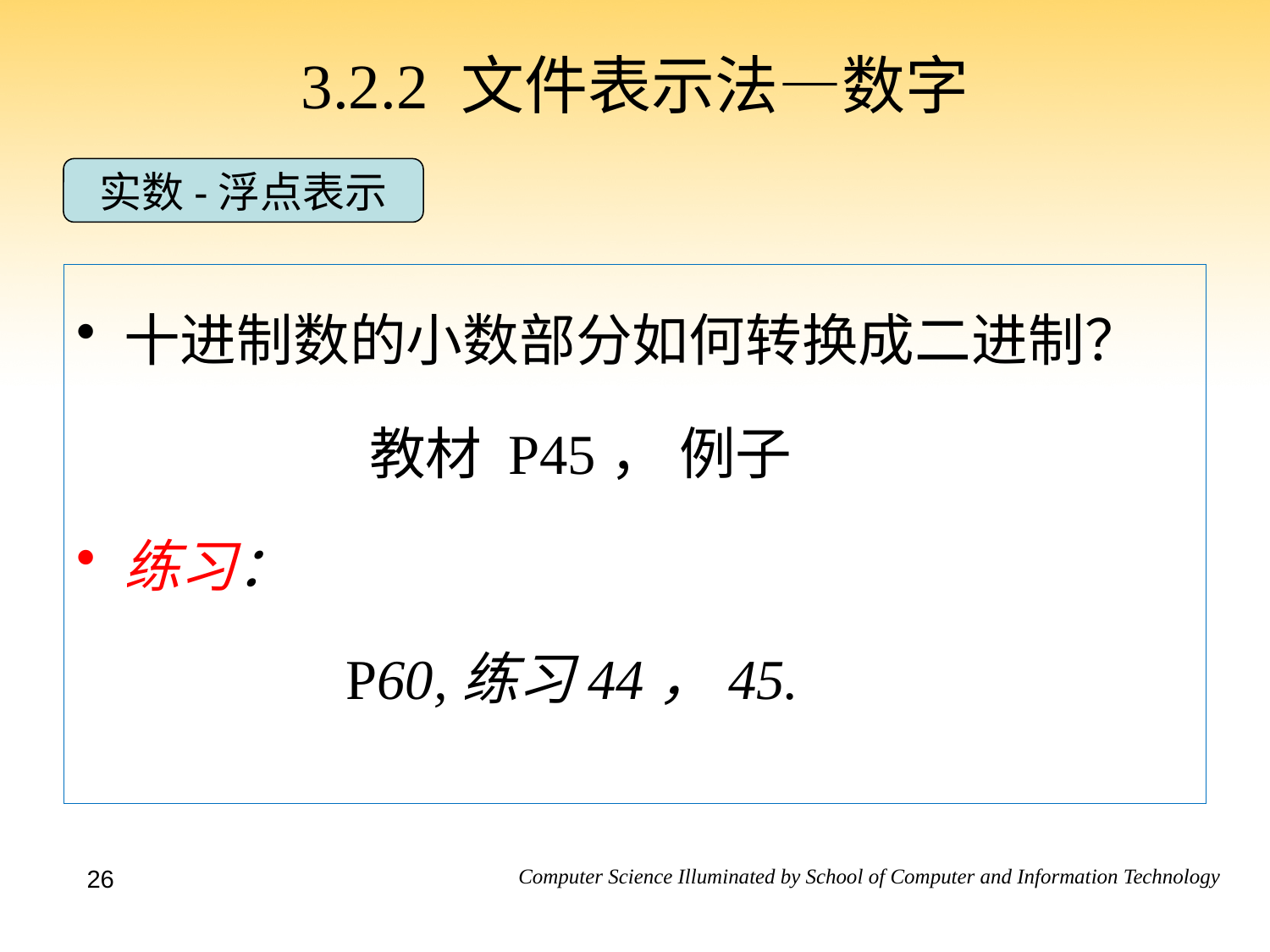

3.2.2 文件表示法—数字
实数-浮点表示
十进制数的小数部分如何转换成二进制？
                      教材 P45， 例子
练习：
                   P60,练习44，45.
26